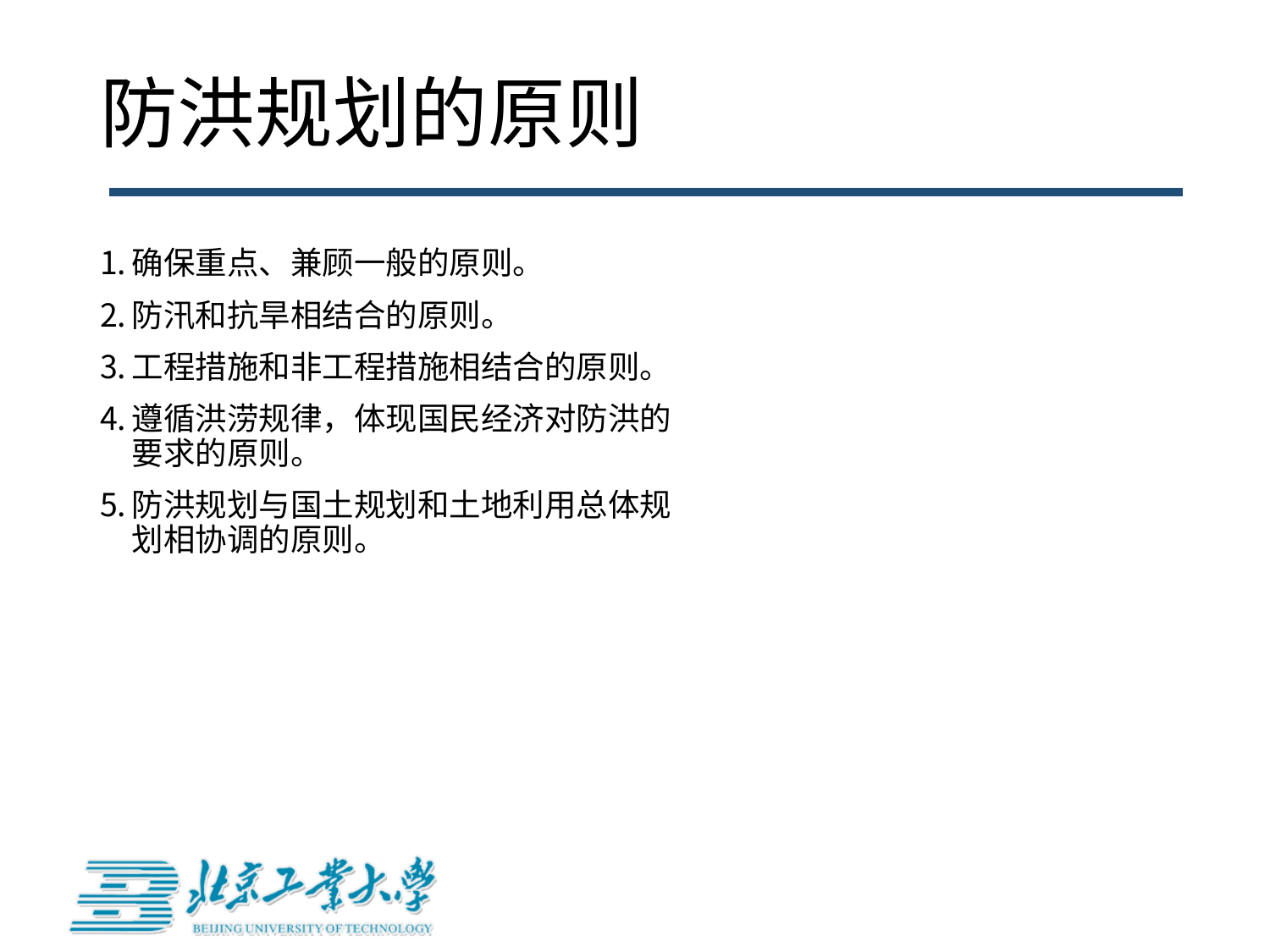

# 防洪规划的原则
确保重点、兼顾一般的原则。
防汛和抗旱相结合的原则。
工程措施和非工程措施相结合的原则。
遵循洪涝规律，体现国民经济对防洪的要求的原则。
防洪规划与国土规划和土地利用总体规划相协调的原则。